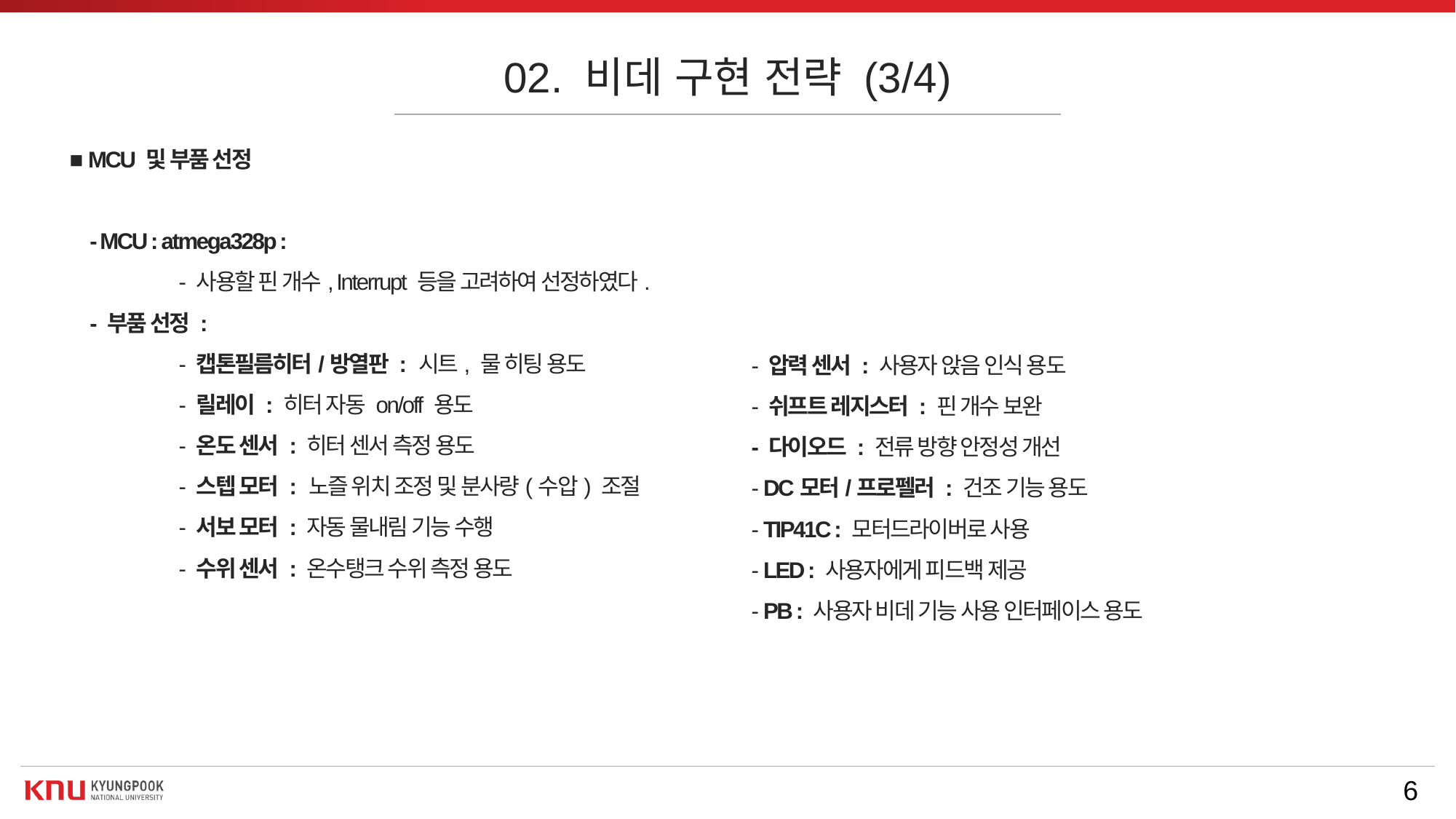

02. 비데 구현 전략 (3/4)

■ MCU 및 부품 선정

    - MCU : atmega328p :
	- 사용할 핀 개수, Interrupt 등을 고려하여 선정하였다.
    - 부품 선정 :
	- 캡톤필름히터/방열판 : 시트, 물 히팅 용도
	- 릴레이 : 히터 자동 on/off 용도
	- 온도 센서 : 히터 센서 측정 용도
	- 스텝 모터 : 노즐 위치 조정 및 분사량(수압) 조절
	- 서보 모터 : 자동 물내림 기능 수행
	- 수위 센서 : 온수탱크 수위 측정 용도

- 압력 센서 : 사용자 앉음 인식 용도
- 쉬프트 레지스터 : 핀 개수 보완
- 다이오드 : 전류 방향 안정성 개선
- DC모터/프로펠러 : 건조 기능 용도
- TIP41C : 모터드라이버로 사용
- LED : 사용자에게 피드백 제공
- PB : 사용자 비데 기능 사용 인터페이스 용도
6